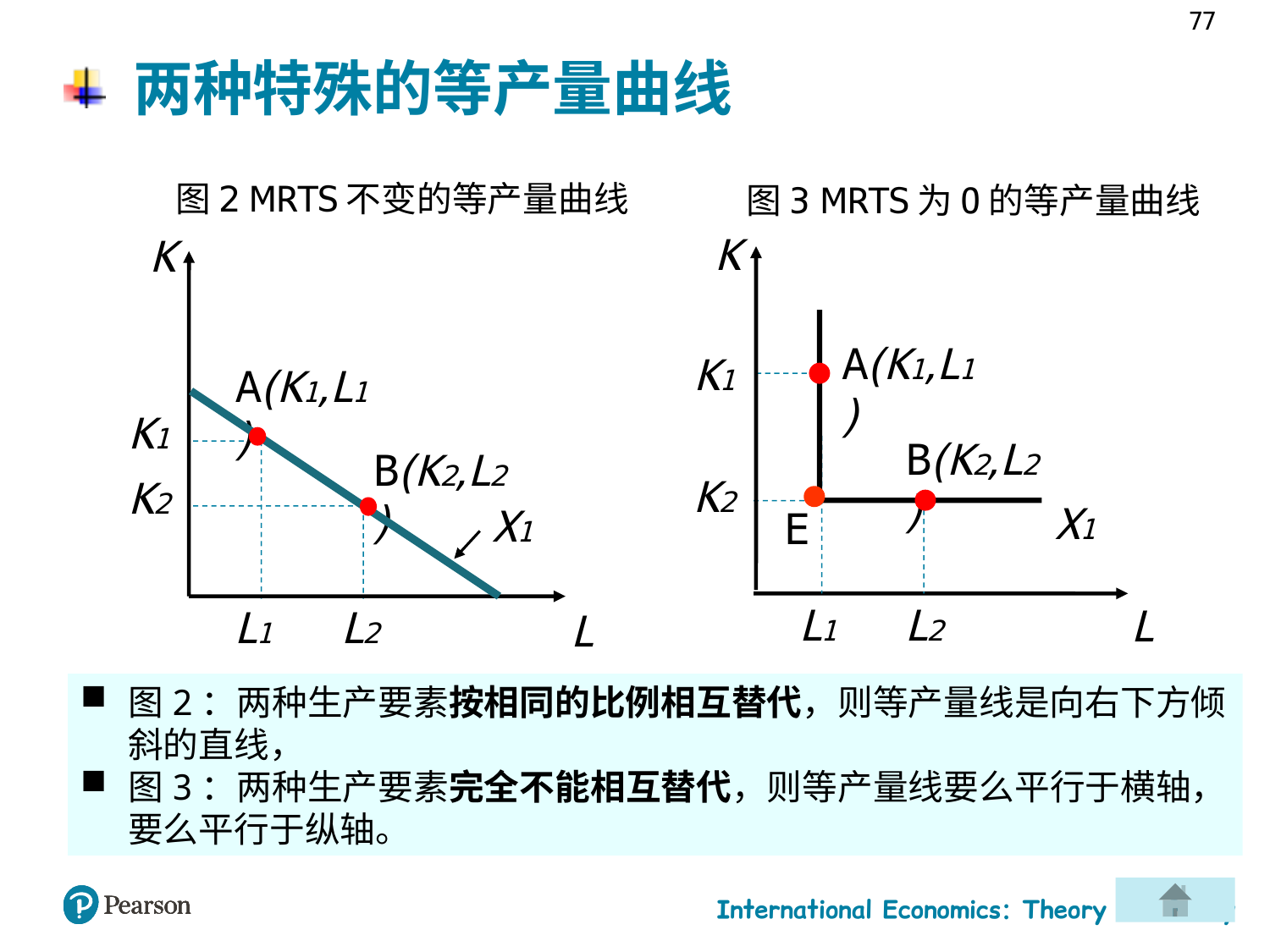

77
# 两种特殊的等产量曲线
图2 MRTS不变的等产量曲线
图3 MRTS为0的等产量曲线
K

K1

K2

X1

L1
L2
L
K

A(K1,L1)

K1

B(K2,L2)
K2
X1

L1
L2

A(K1,L1)
B(K2,L2)

L

E

图2：两种生产要素按相同的比例相互替代，则等产量线是向右下方倾斜的直线，
图3：两种生产要素完全不能相互替代，则等产量线要么平行于横轴，要么平行于纵轴。